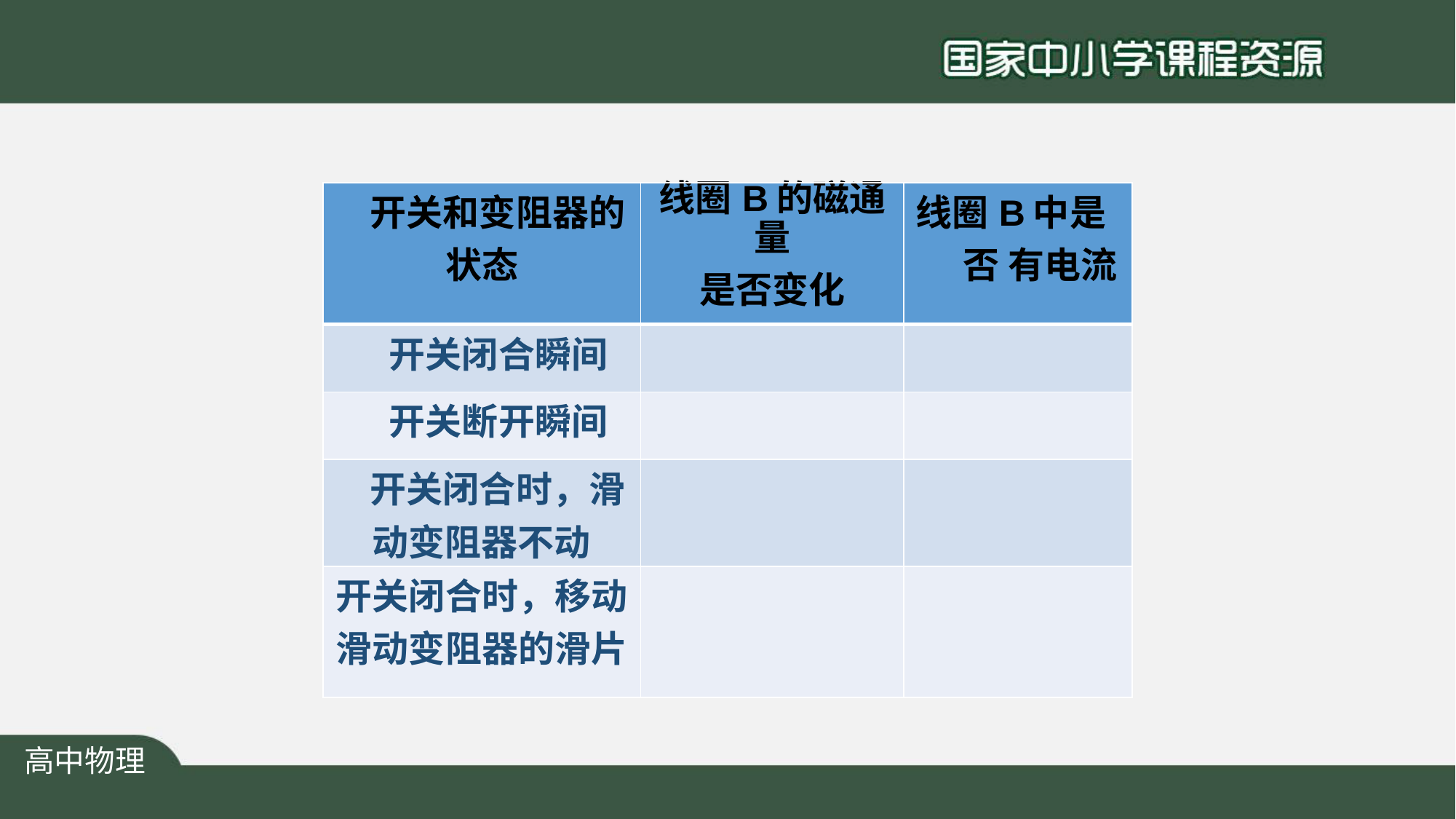

| 开关和变阻器的 状态 | 线圈B的磁通量 是否变化 | 线圈B中是否 有电流 |
| --- | --- | --- |
| 开关闭合瞬间 |  |  |
| 开关断开瞬间 |  |  |
| 开关闭合时，滑 动变阻器不动 |  |  |
| 开关闭合时，移动 滑动变阻器的滑片 |  |  |
高中物理